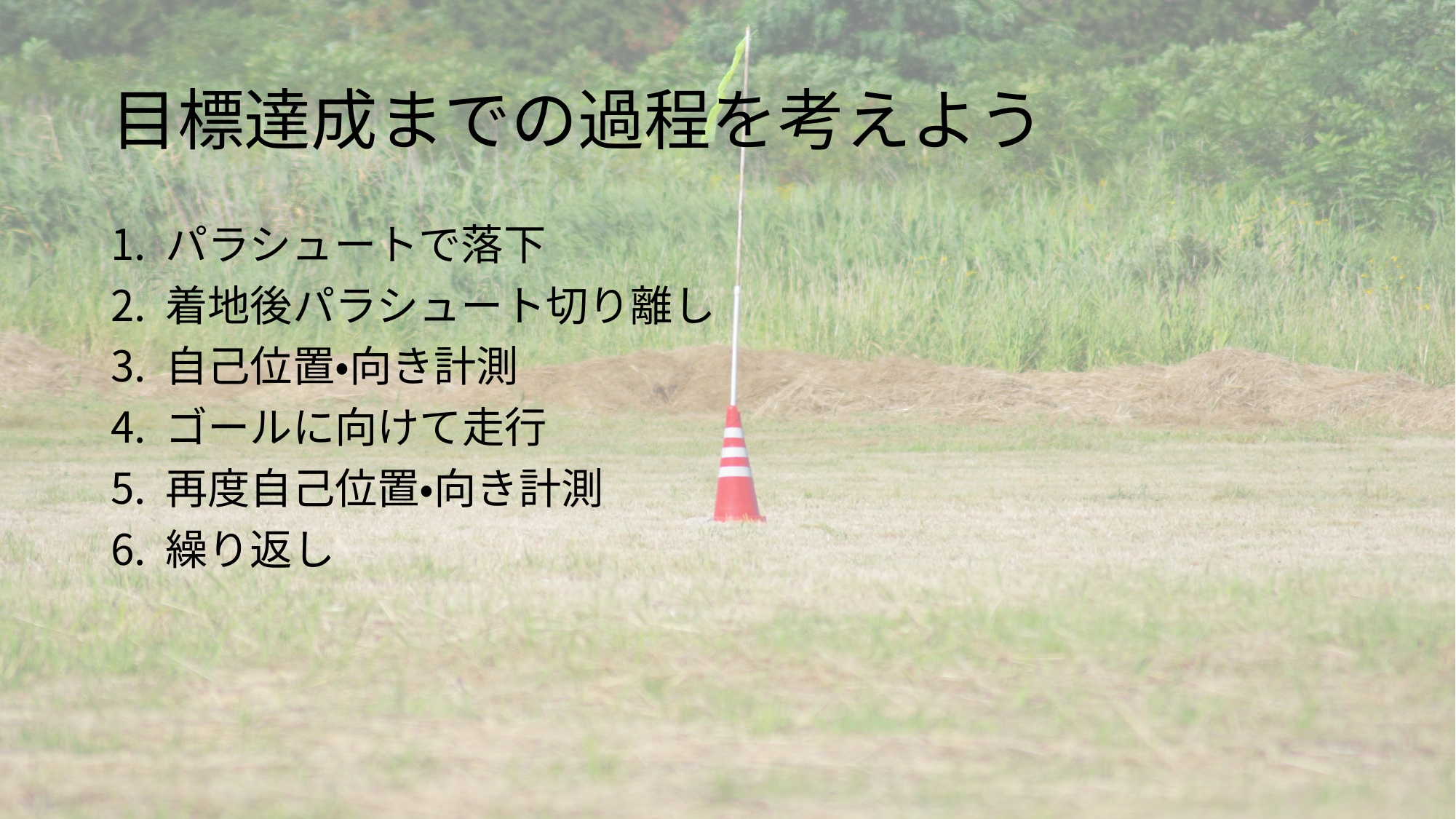

# 目標達成までの過程を考えよう
パラシュートで落下
着地後パラシュート切り離し
自己位置・向き計測
ゴールに向けて走行
再度自己位置・向き計測
繰り返し